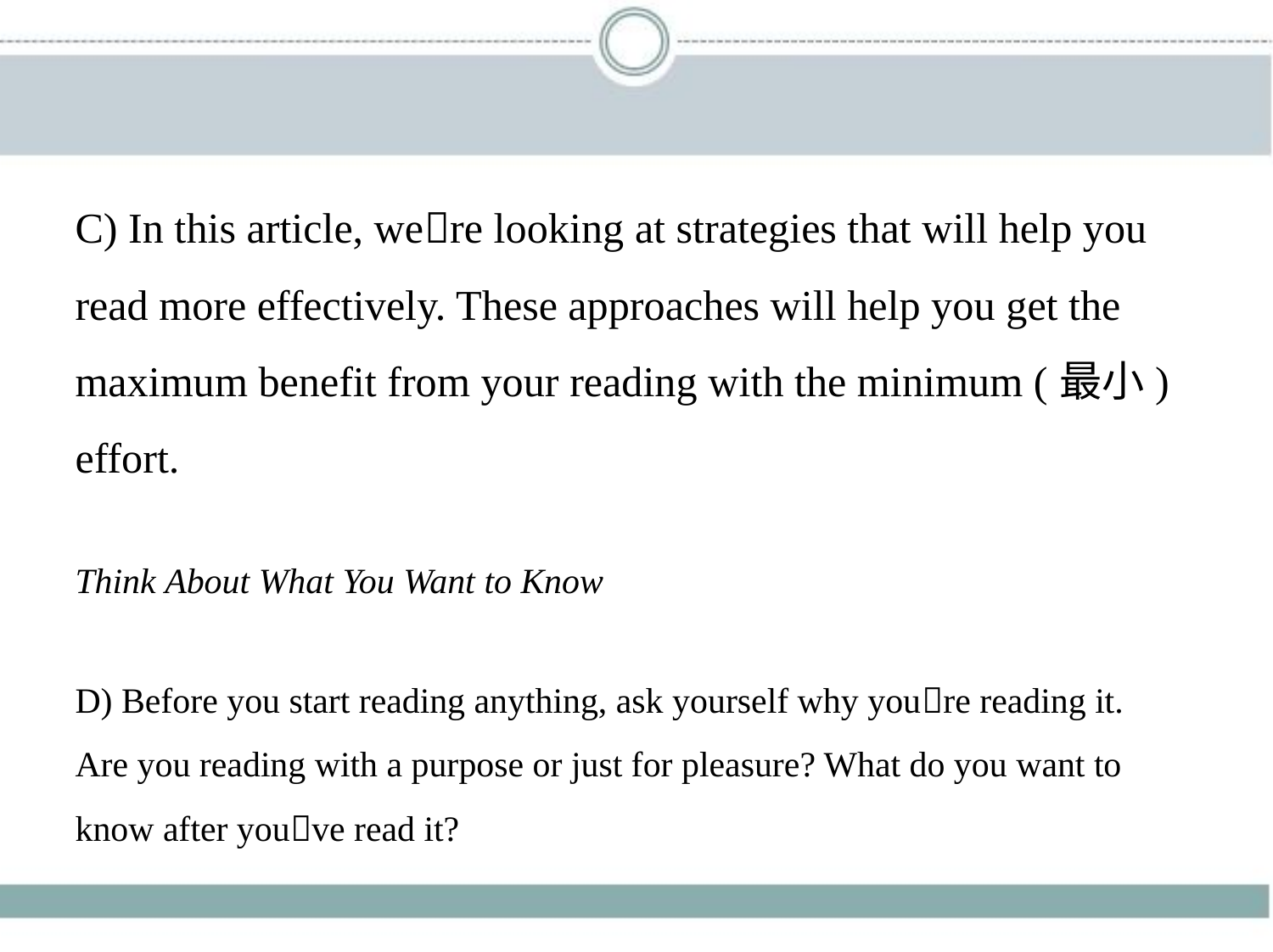

C) In this article, we􀆳re looking at strategies that will help you
read more effectively. These approaches will help you get the
maximum benefit from your reading with the minimum (最小)
effort.
Think About What You Want to Know
D) Before you start reading anything, ask yourself why you􀆳re reading it.
Are you reading with a purpose or just for pleasure? What do you want to
know after you􀆳ve read it?